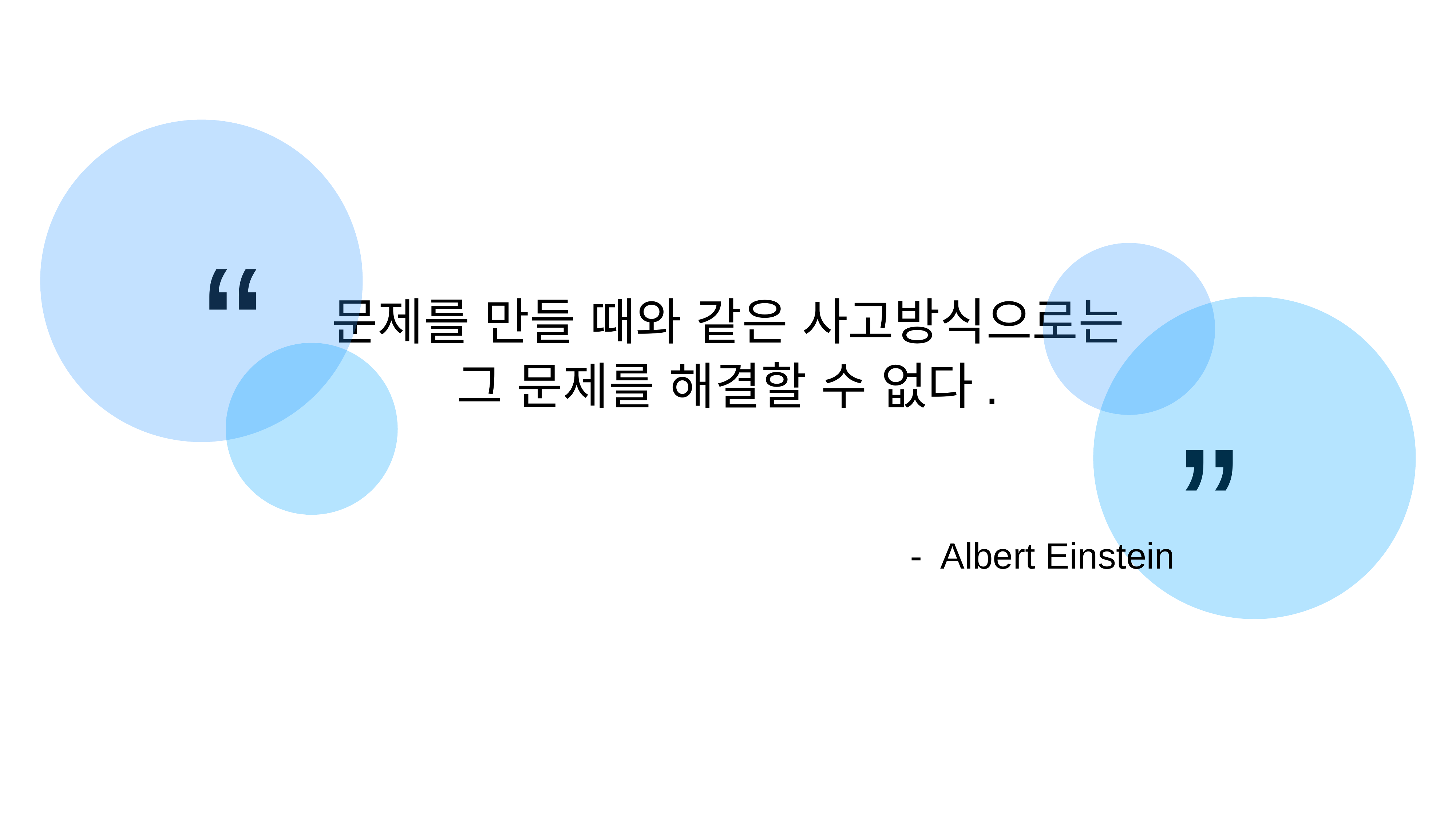

기대효과

“

문제를 만들 때와 같은 사고방식으로는
그 문제를 해결할 수 없다.

”
-  Albert Einstein